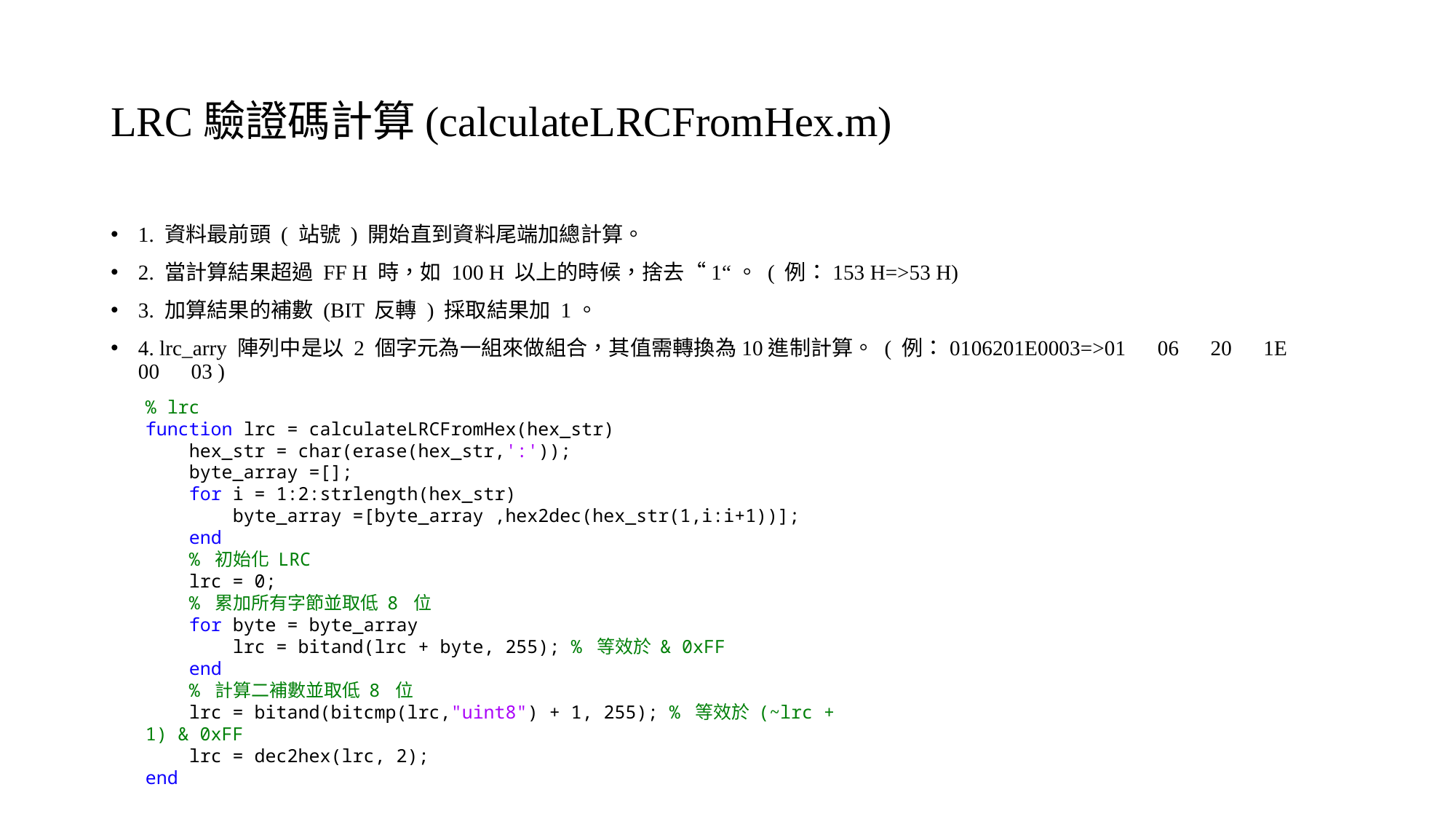

# LRC驗證碼計算(calculateLRCFromHex.m)
1. 資料最前頭 ( 站號 ) 開始直到資料尾端加總計算。
2. 當計算結果超過 FF H 時，如 100 H 以上的時候，捨去“1“。 ( 例：153 H=>53 H)
3. 加算結果的補數 (BIT 反轉 ) 採取結果加 1。
4. lrc_arry 陣列中是以 2 個字元為一組來做組合，其值需轉換為10進制計算。 ( 例：0106201E0003=>01　06　20　1E　00　03 )
% lrc
function lrc = calculateLRCFromHex(hex_str)
    hex_str = char(erase(hex_str,':'));
    byte_array =[];
    for i = 1:2:strlength(hex_str)
        byte_array =[byte_array ,hex2dec(hex_str(1,i:i+1))];
    end
    % 初始化 LRC
    lrc = 0;
    % 累加所有字節並取低 8 位
    for byte = byte_array
        lrc = bitand(lrc + byte, 255); % 等效於 & 0xFF
    end
    % 計算二補數並取低 8 位
    lrc = bitand(bitcmp(lrc,"uint8") + 1, 255); % 等效於 (~lrc + 1) & 0xFF
    lrc = dec2hex(lrc, 2);
end